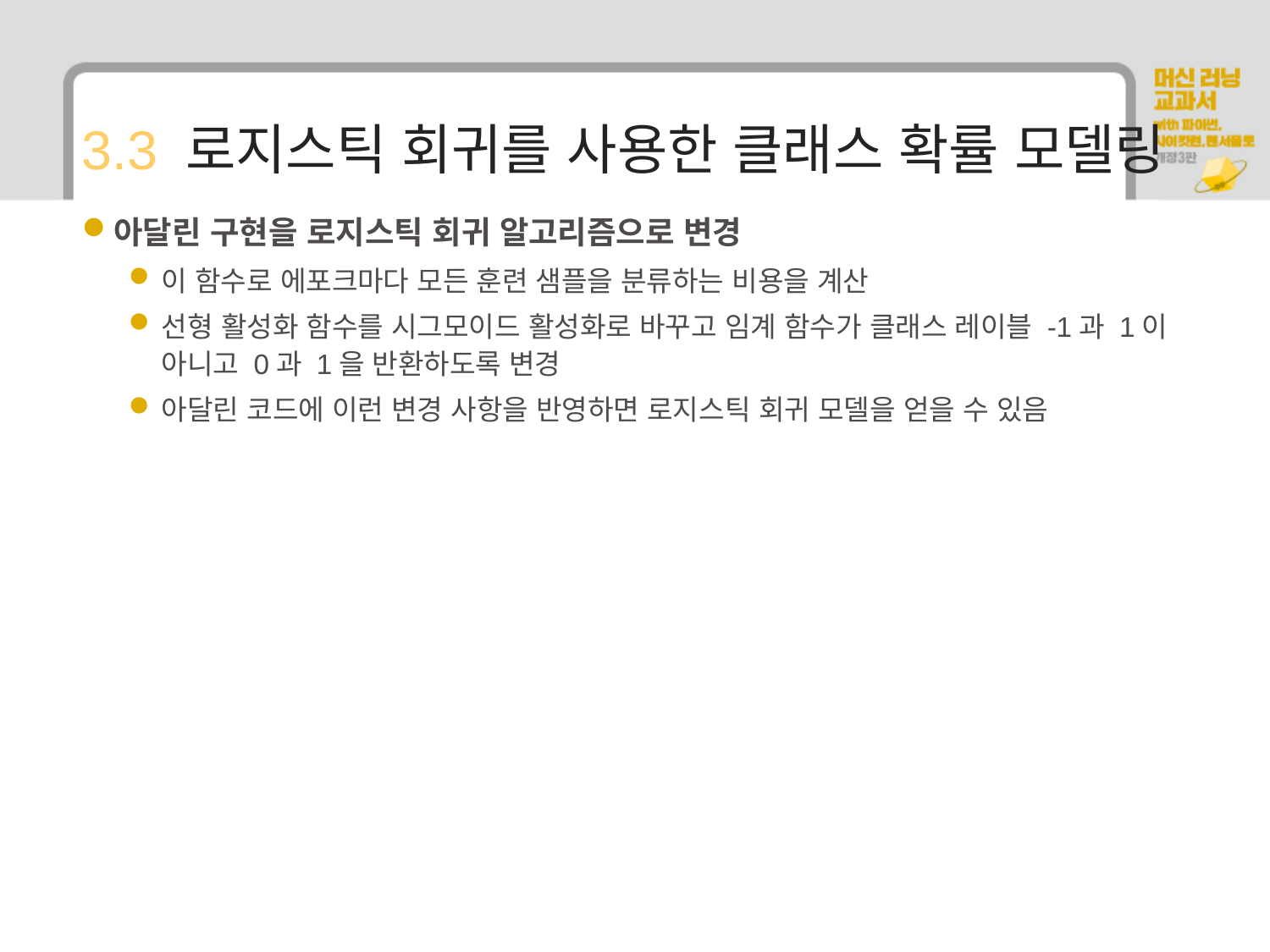

# 3.3 로지스틱 회귀를 사용한 클래스 확률 모델링
아달린 구현을 로지스틱 회귀 알고리즘으로 변경
이 함수로 에포크마다 모든 훈련 샘플을 분류하는 비용을 계산
선형 활성화 함수를 시그모이드 활성화로 바꾸고 임계 함수가 클래스 레이블 -1과 1이 아니고 0과 1을 반환하도록 변경
아달린 코드에 이런 변경 사항을 반영하면 로지스틱 회귀 모델을 얻을 수 있음